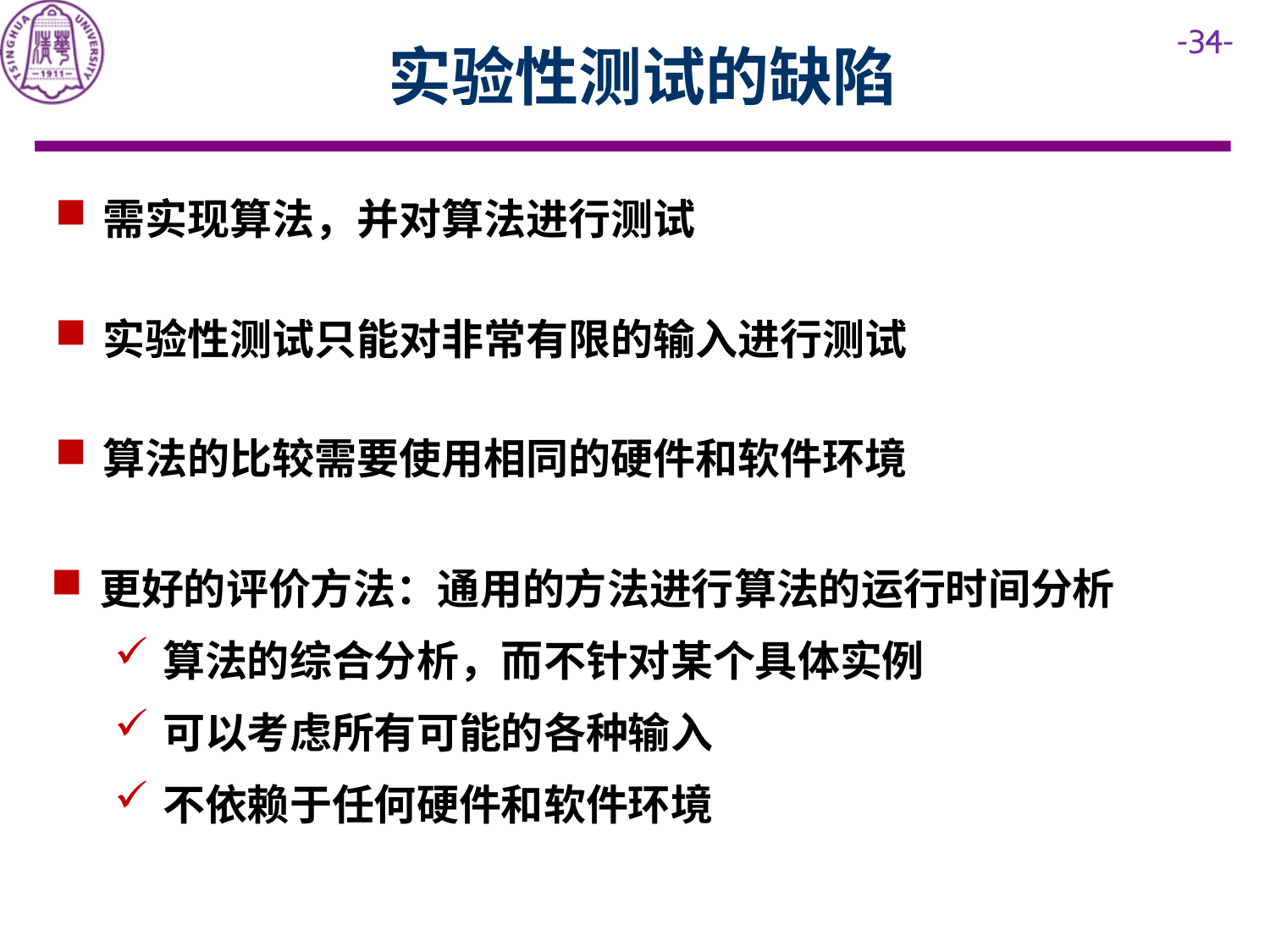

# 实验性测试的缺陷
需实现算法，并对算法进行测试
实验性测试只能对非常有限的输入进行测试
算法的比较需要使用相同的硬件和软件环境
更好的评价方法：通用的方法进行算法的运行时间分析
算法的综合分析，而不针对某个具体实例
可以考虑所有可能的各种输入
不依赖于任何硬件和软件环境